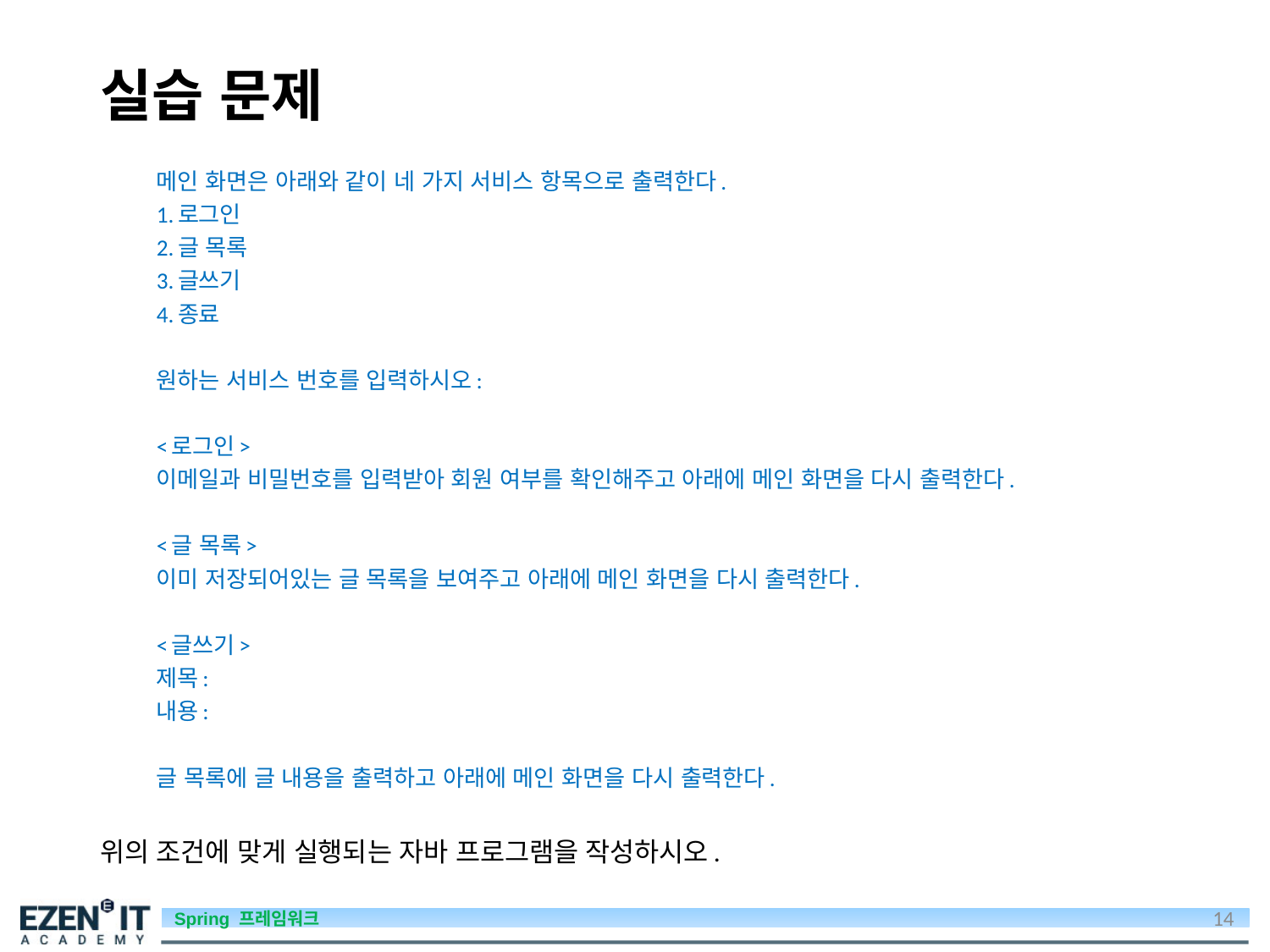

# 실습 문제
메인 화면은 아래와 같이 네 가지 서비스 항목으로 출력한다.
1.로그인
2.글 목록
3.글쓰기
4.종료

원하는 서비스 번호를 입력하시오:

<로그인>
이메일과 비밀번호를 입력받아 회원 여부를 확인해주고 아래에 메인 화면을 다시 출력한다.

<글 목록>
이미 저장되어있는 글 목록을 보여주고 아래에 메인 화면을 다시 출력한다.

<글쓰기>
제목:
내용:

글 목록에 글 내용을 출력하고 아래에 메인 화면을 다시 출력한다.

위의 조건에 맞게 실행되는 자바 프로그램을 작성하시오.
14